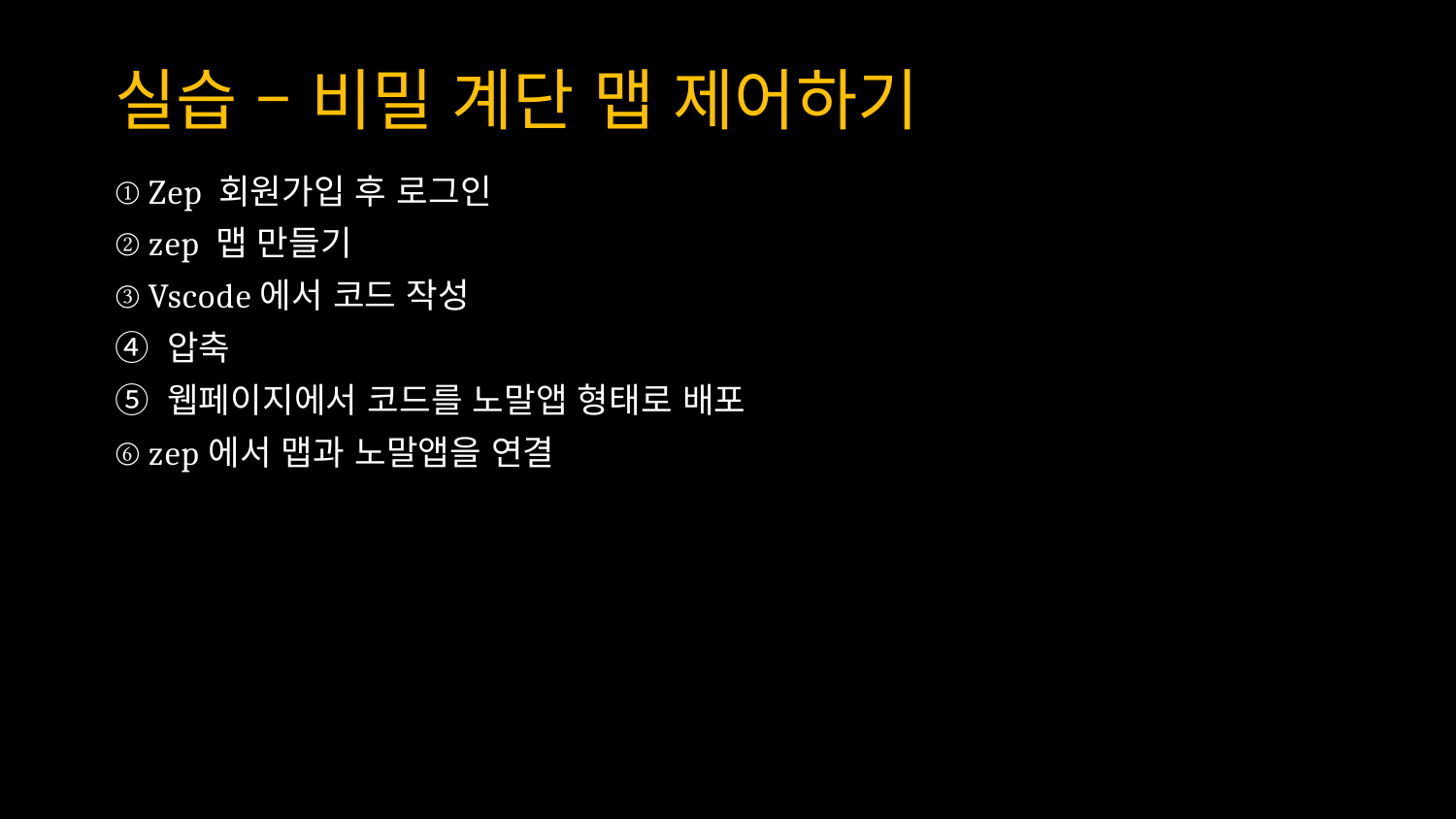

# 실습 – 비밀 계단 맵 제어하기
① Zep 회원가입 후 로그인
② zep 맵 만들기
③ Vscode에서 코드 작성
④ 압축
⑤ 웹페이지에서 코드를 노말앱 형태로 배포
⑥ zep에서 맵과 노말앱을 연결